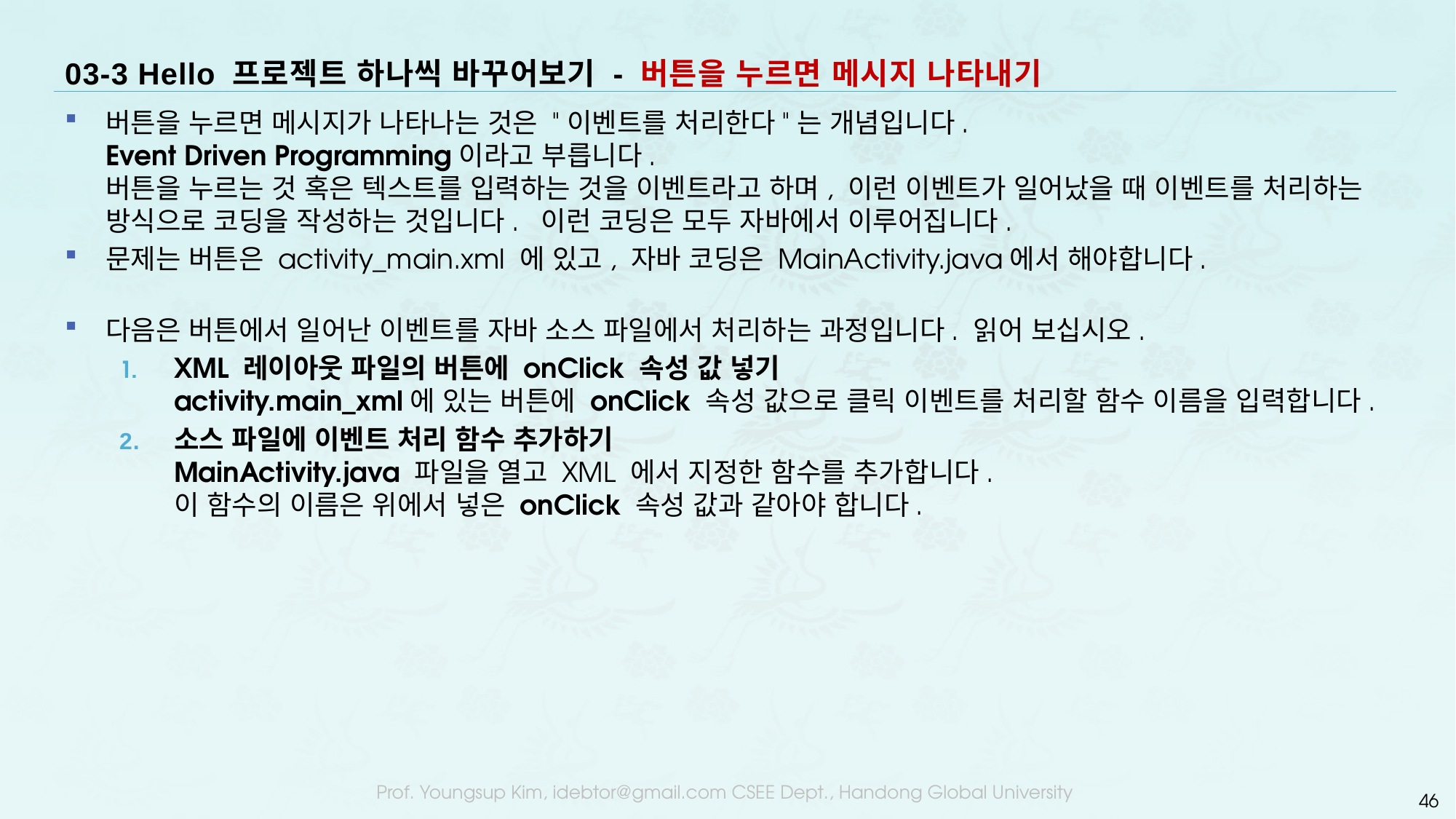

# 03-3 Hello 프로젝트 하나씩 바꾸어보기 - 버튼을 누르면 메시지 나타내기
버튼을 누르면 메시지가 나타나는 것은 "이벤트를 처리한다"는 개념입니다.
Event Driven Programming이라고 부릅니다.
버튼을 누르는 것 혹은 텍스트를 입력하는 것을 이벤트라고 하며, 이런 이벤트가 일어났을 때 이벤트를 처리하는 방식으로 코딩을 작성하는 것입니다.  이런 코딩은 모두 자바에서 이루어집니다.
문제는 버튼은 activity_main.xml 에 있고, 자바 코딩은 MainActivity.java에서 해야합니다.
다음은 버튼에서 일어난 이벤트를 자바 소스 파일에서 처리하는 과정입니다. 읽어 보십시오.
XML 레이아웃 파일의 버튼에 onClick 속성 값 넣기
activity.main_xml에 있는 버튼에 onClick 속성 값으로 클릭 이벤트를 처리할 함수 이름을 입력합니다.
소스 파일에 이벤트 처리 함수 추가하기
MainActivity.java 파일을 열고 XML 에서 지정한 함수를 추가합니다.
이 함수의 이름은 위에서 넣은 onClick 속성 값과 같아야 합니다.

46